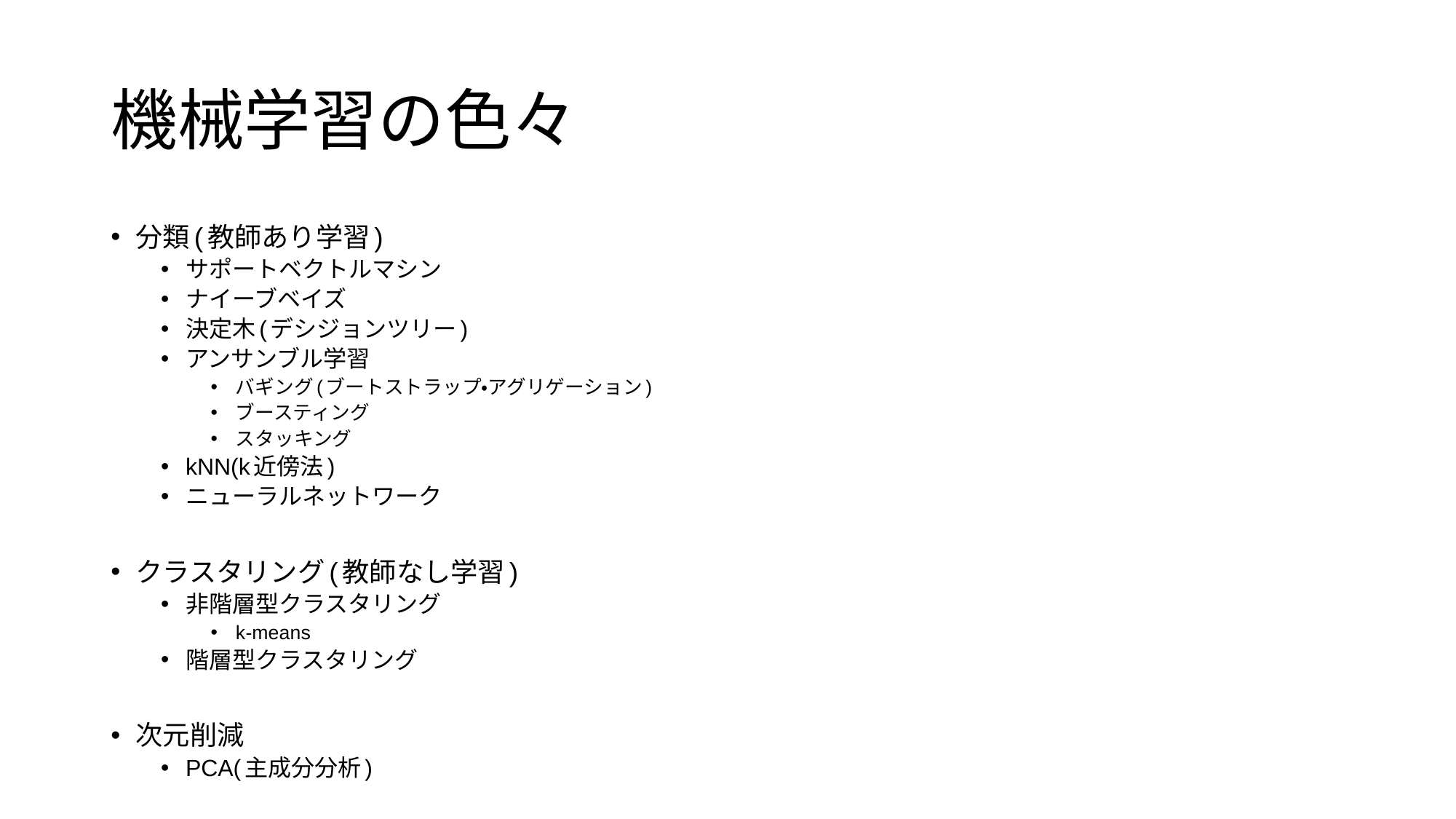

# 機械学習の色々
分類(教師あり学習)
サポートベクトルマシン
ナイーブベイズ
決定木(デシジョンツリー)
アンサンブル学習
バギング(ブートストラップ・アグリゲーション)
ブースティング
スタッキング
kNN(k近傍法)
ニューラルネットワーク

クラスタリング(教師なし学習)
非階層型クラスタリング
k-means
階層型クラスタリング

次元削減
PCA(主成分分析)